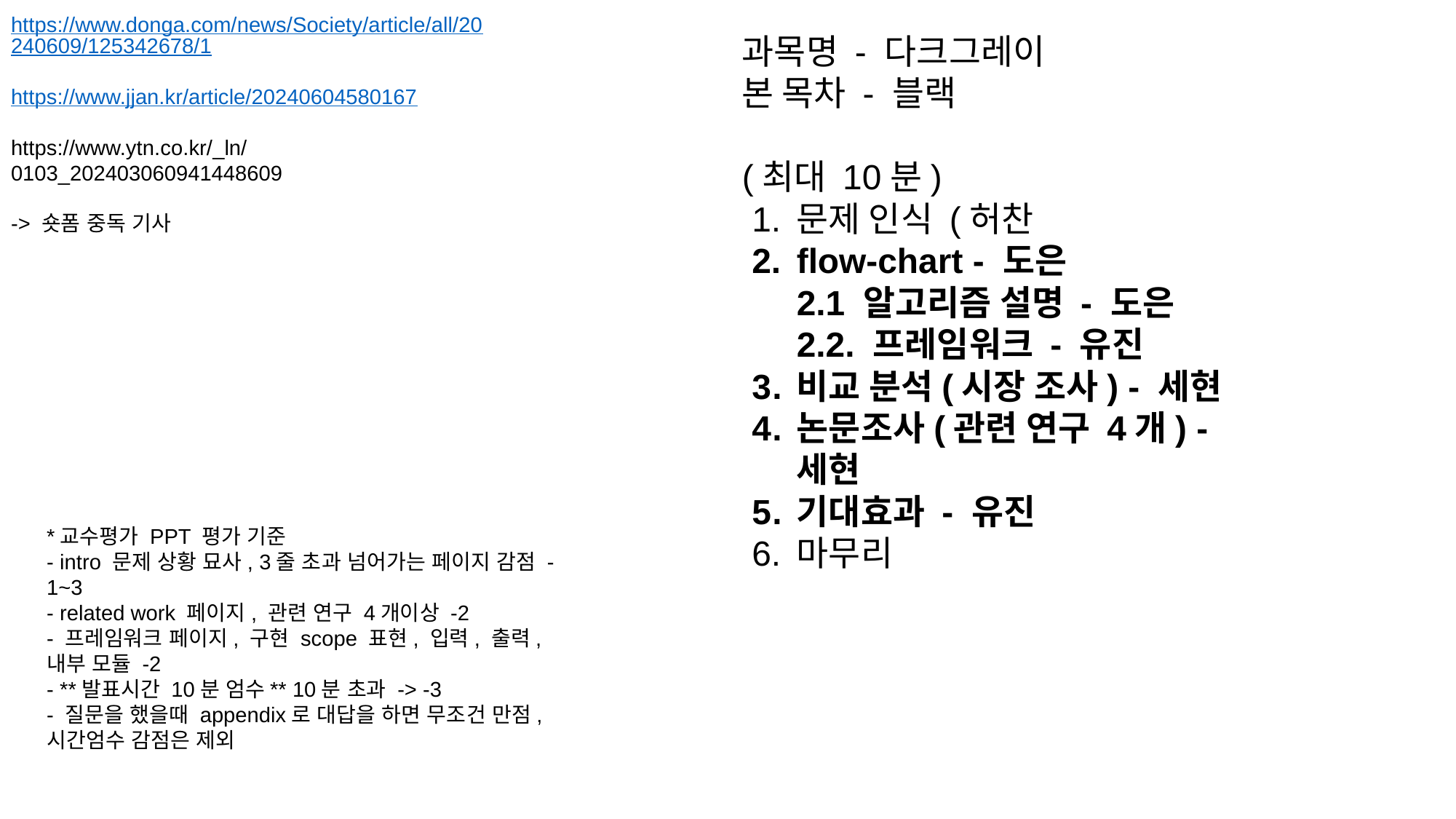

https://www.donga.com/news/Society/article/all/20240609/125342678/1

https://www.jjan.kr/article/20240604580167

https://www.ytn.co.kr/_ln/0103_202403060941448609

-> 숏폼 중독 기사
과목명 - 다크그레이
본 목차 - 블랙

(최대 10분)
문제 인식 (허찬
flow-chart - 도은
2.1 알고리즘 설명 - 도은
2.2. 프레임워크 - 유진
비교 분석(시장 조사) - 세현
논문조사(관련 연구 4개) - 세현
기대효과 - 유진
마무리
*교수평가 PPT 평가 기준
- intro 문제 상황 묘사, 3줄 초과 넘어가는 페이지 감점 -1~3
- related work 페이지, 관련 연구 4개이상 -2
- 프레임워크 페이지, 구현 scope 표현, 입력, 출력, 내부 모듈 -2
- **발표시간 10분 엄수** 10분 초과 -> -3
- 질문을 했을때 appendix로 대답을 하면 무조건 만점, 시간엄수 감점은 제외